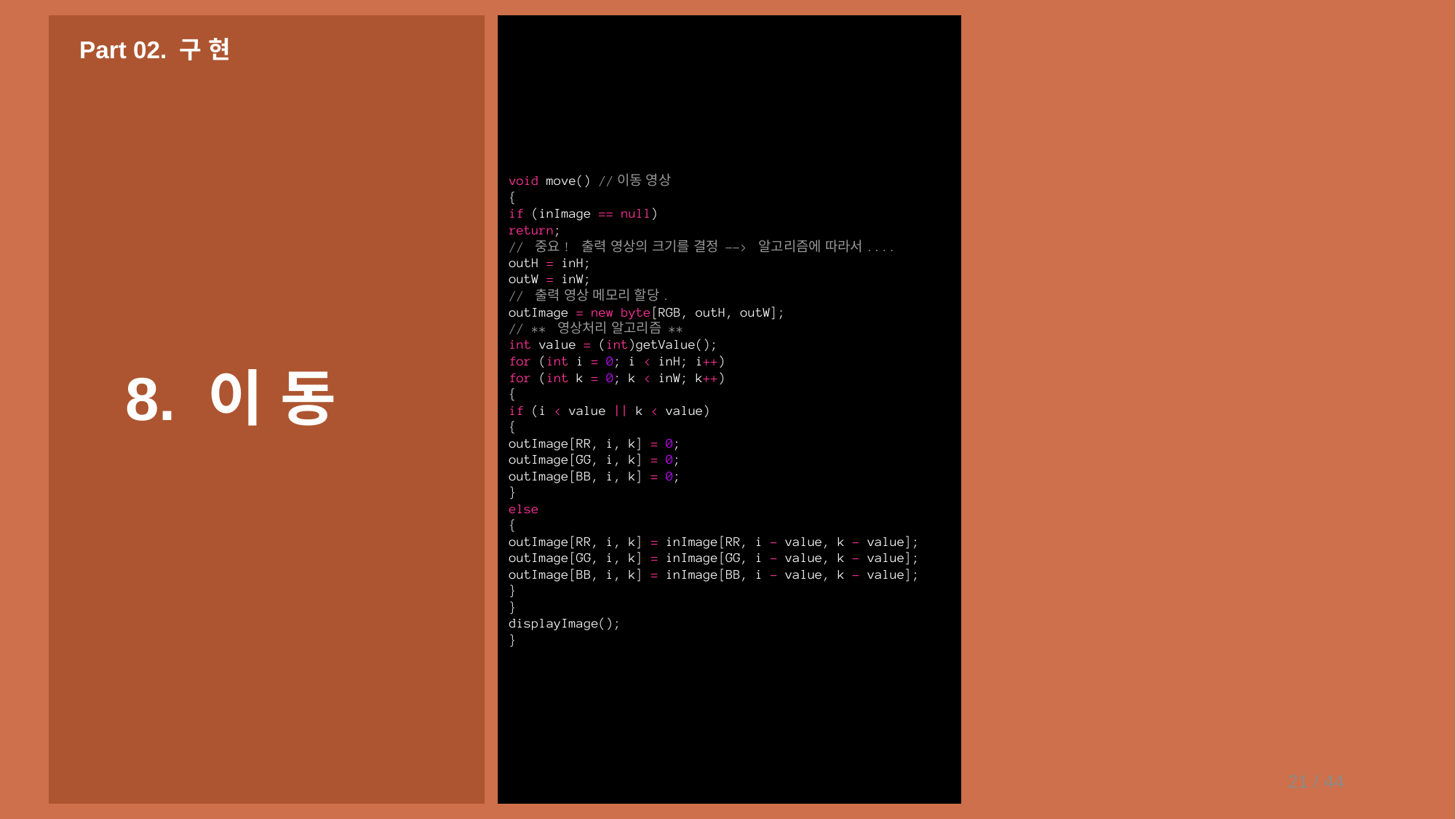

void move() //이동 영상
{
if (inImage == null)
return;
// 중요! 출력 영상의 크기를 결정 --> 알고리즘에 따라서....
outH = inH;
outW = inW;
// 출력 영상 메모리 할당.
outImage = new byte[RGB, outH, outW];
// ** 영상처리 알고리즘 **
int value = (int)getValue();
for (int i = 0; i < inH; i++)
for (int k = 0; k < inW; k++)
{
if (i < value || k < value)
{
outImage[RR, i, k] = 0;
outImage[GG, i, k] = 0;
outImage[BB, i, k] = 0;
}
else
{
outImage[RR, i, k] = inImage[RR, i - value, k - value];
outImage[GG, i, k] = inImage[GG, i - value, k - value];
outImage[BB, i, k] = inImage[BB, i - value, k - value];
}
}
displayImage();
}
Part 02. 구 현
8. 이 동
21 / 44